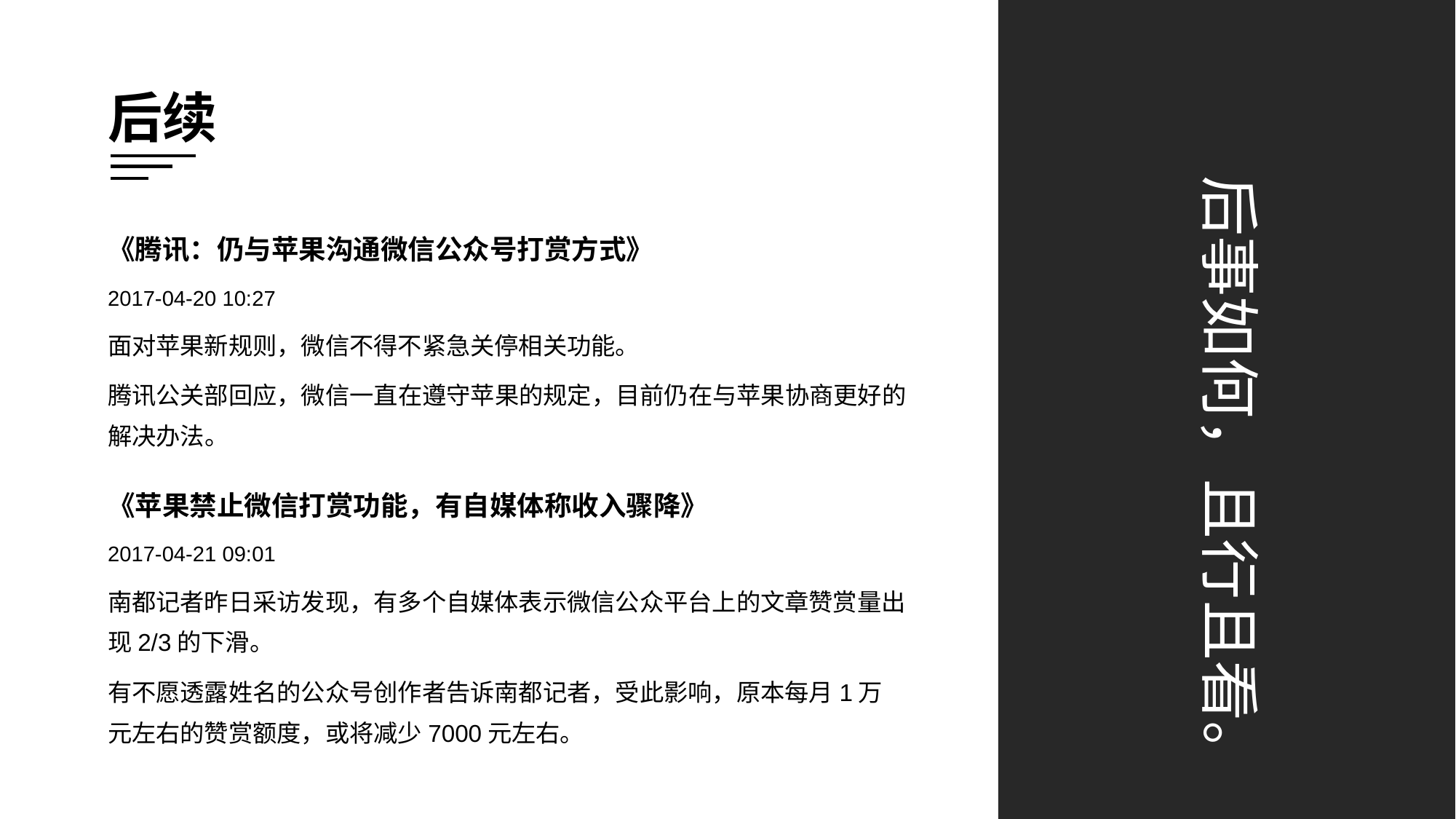

后续
后事如何，且行且看。
《腾讯：仍与苹果沟通微信公众号打赏方式》
2017-04-20 10:27
面对苹果新规则，微信不得不紧急关停相关功能。
腾讯公关部回应，微信一直在遵守苹果的规定，目前仍在与苹果协商更好的解决办法。
《苹果禁止微信打赏功能，有自媒体称收入骤降》
2017-04-21 09:01
南都记者昨日采访发现，有多个自媒体表示微信公众平台上的文章赞赏量出现2/3的下滑。
有不愿透露姓名的公众号创作者告诉南都记者，受此影响，原本每月1万元左右的赞赏额度，或将减少7000元左右。